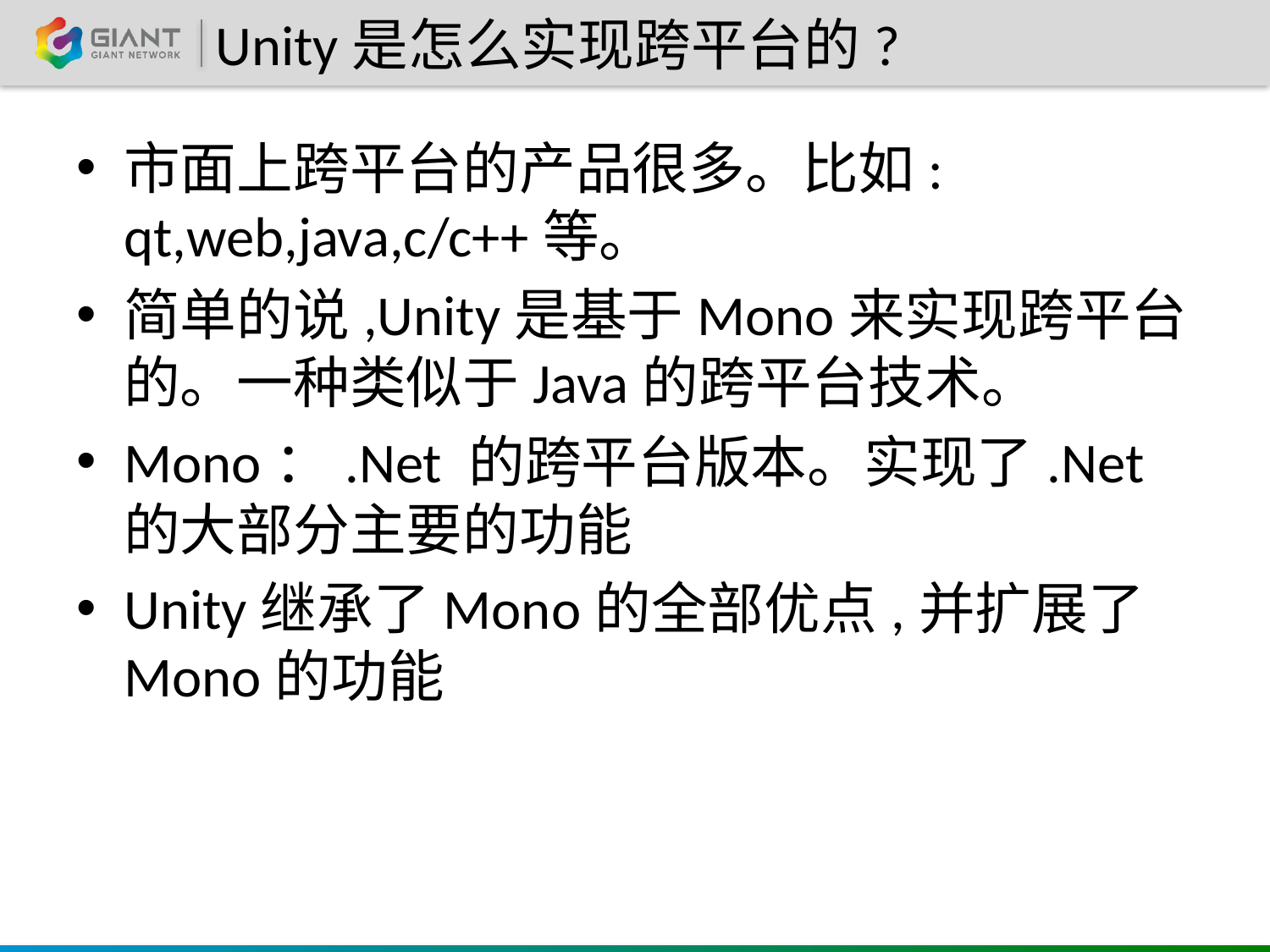

# Unity是怎么实现跨平台的?
市面上跨平台的产品很多。比如: qt,web,java,c/c++等。
简单的说,Unity是基于Mono来实现跨平台的。一种类似于Java的跨平台技术。
Mono：.Net 的跨平台版本。实现了.Net的大部分主要的功能
Unity继承了Mono的全部优点,并扩展了Mono的功能